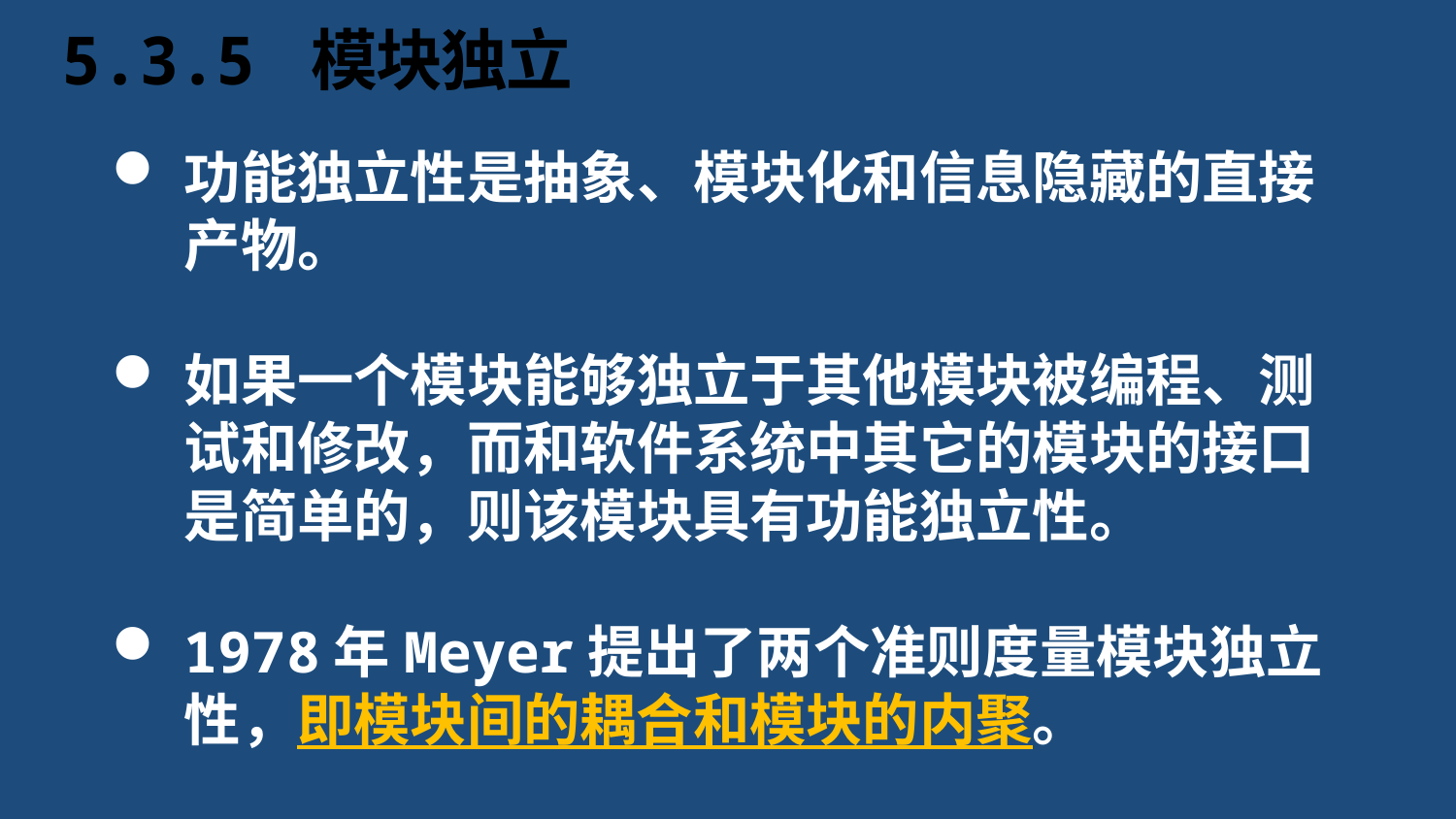

# 5.3.5 模块独立
功能独立性是抽象、模块化和信息隐藏的直接产物。

如果一个模块能够独立于其他模块被编程、测试和修改，而和软件系统中其它的模块的接口是简单的，则该模块具有功能独立性。

1978年Meyer提出了两个准则度量模块独立性，即模块间的耦合和模块的内聚。